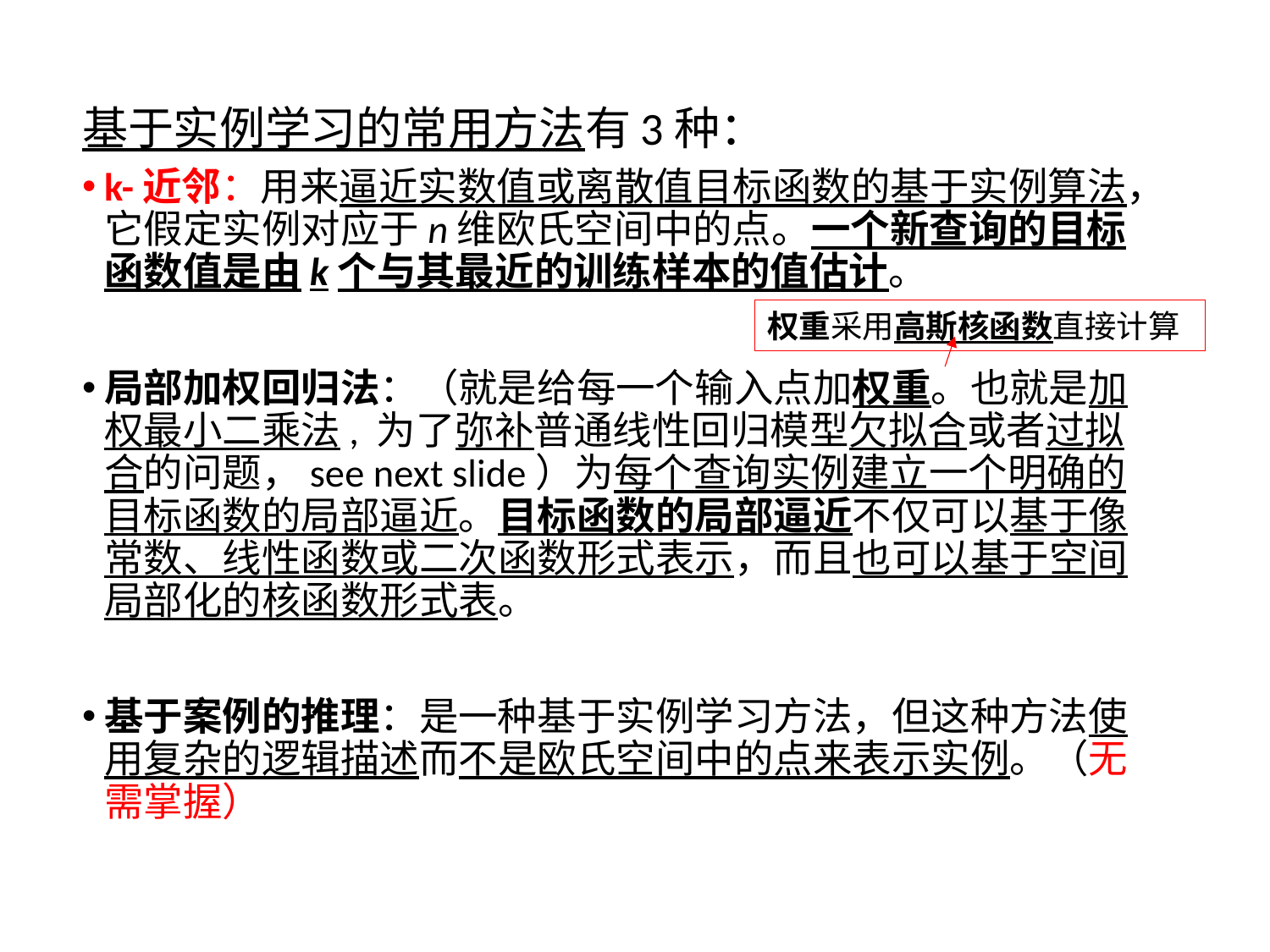

4.4主要类型
基于实例学习的常用方法有3种：
k-近邻：用来逼近实数值或离散值目标函数的基于实例算法，它假定实例对应于n维欧氏空间中的点。一个新查询的目标函数值是由k个与其最近的训练样本的值估计。

局部加权回归法：（就是给每一个输入点加权重。也就是加权最小二乘法, 为了弥补普通线性回归模型欠拟合或者过拟合的问题，see next slide）为每个查询实例建立一个明确的目标函数的局部逼近。目标函数的局部逼近不仅可以基于像常数、线性函数或二次函数形式表示，而且也可以基于空间局部化的核函数形式表。

基于案例的推理：是一种基于实例学习方法，但这种方法使用复杂的逻辑描述而不是欧氏空间中的点来表示实例。（无需掌握）

权重采用高斯核函数直接计算